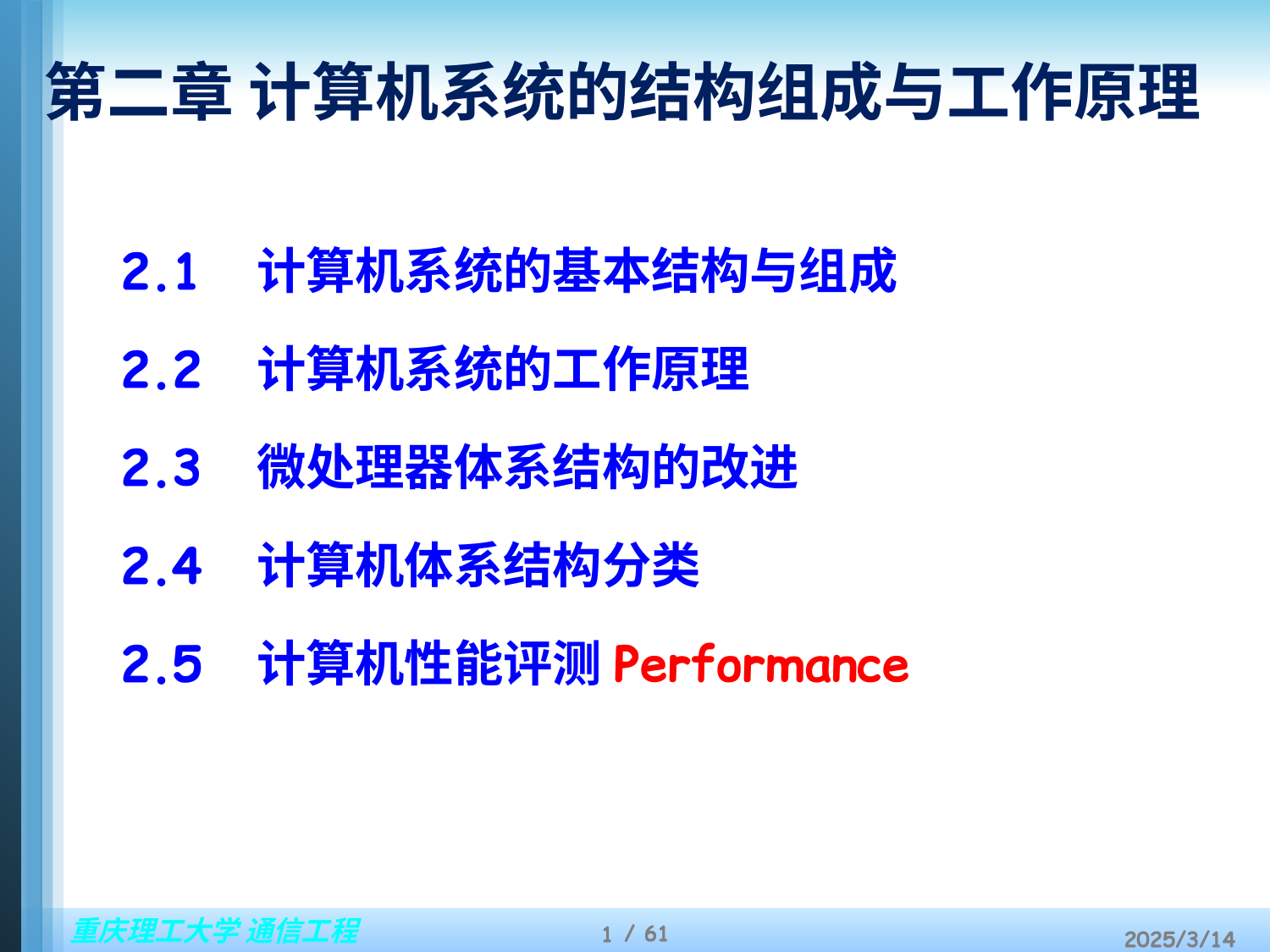

# 第二章 计算机系统的结构组成与工作原理
2.1  计算机系统的基本结构与组成
2.2  计算机系统的工作原理
2.3  微处理器体系结构的改进
2.4  计算机体系结构分类
2.5  计算机性能评测Performance
1
/ 61
2025/3/14 Friday